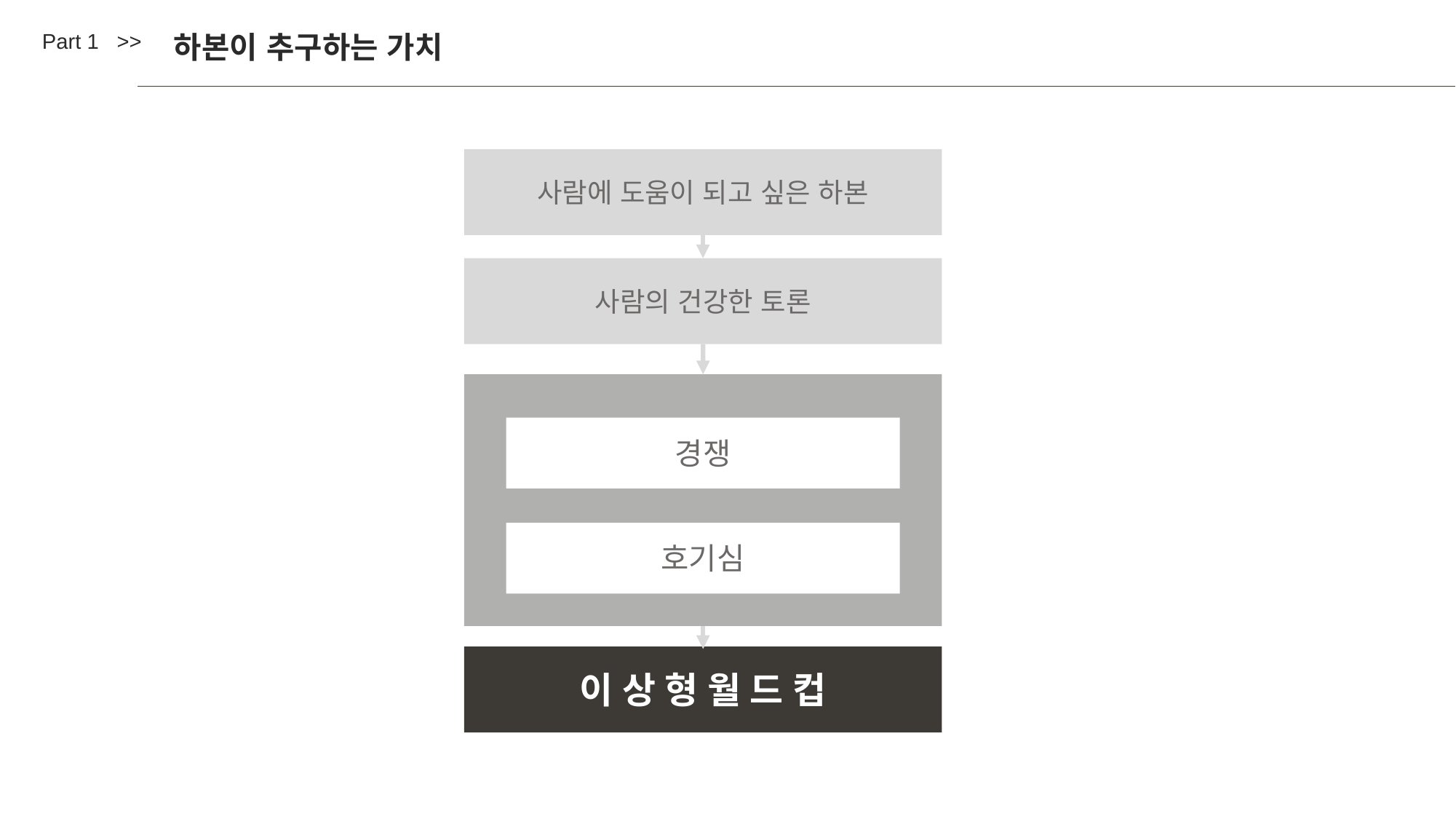

Part 1   >>
하본이 추구하는 가치

사람에 도움이 되고 싶은 하본

사람의 건강한 토론

경쟁

호기심

이상형월드컵